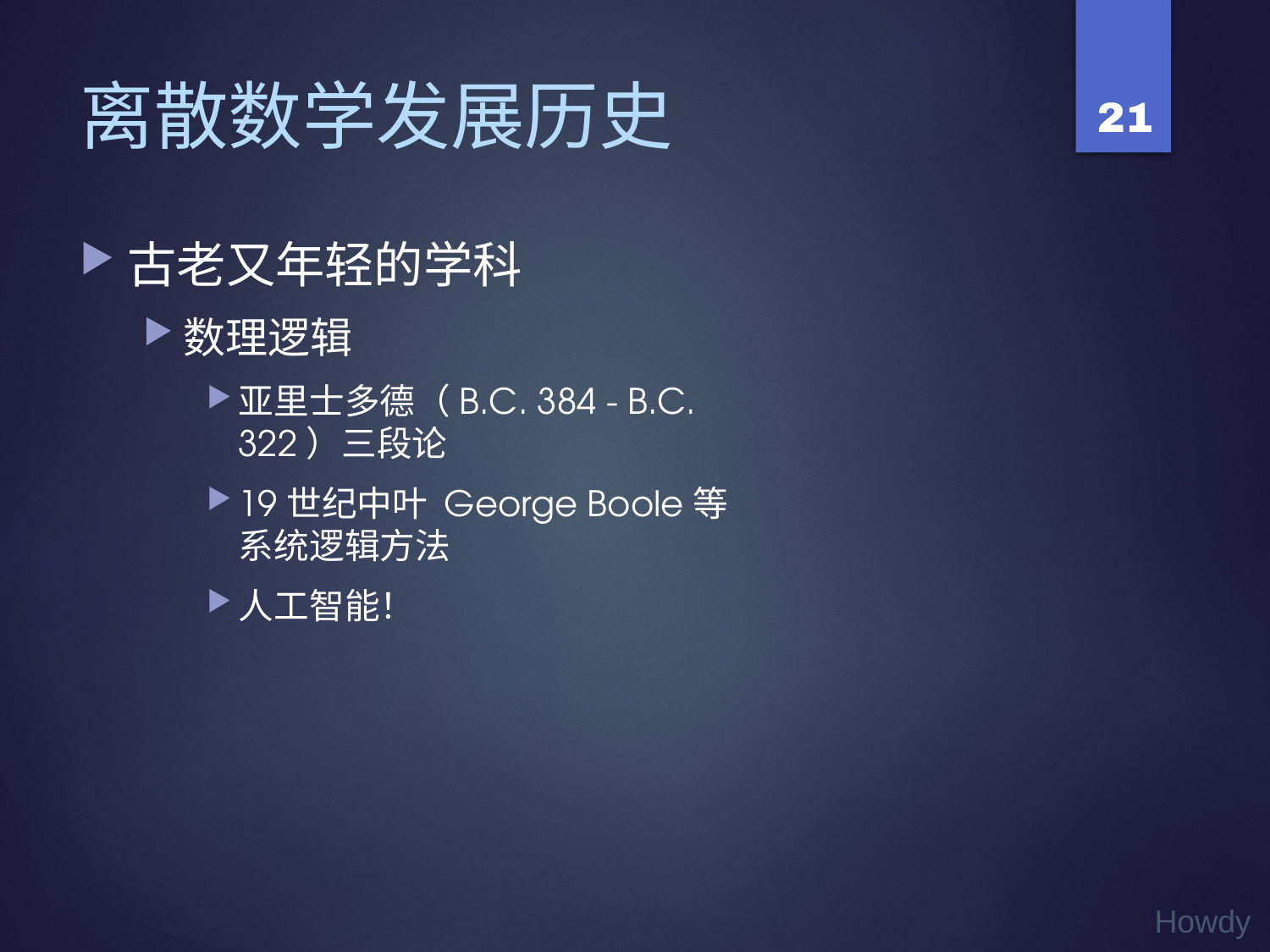

21
# 离散数学发展历史
古老又年轻的学科
数理逻辑
亚里士多德（B.C. 384 - B.C. 322）三段论
19世纪中叶 George Boole等系统逻辑方法
人工智能！